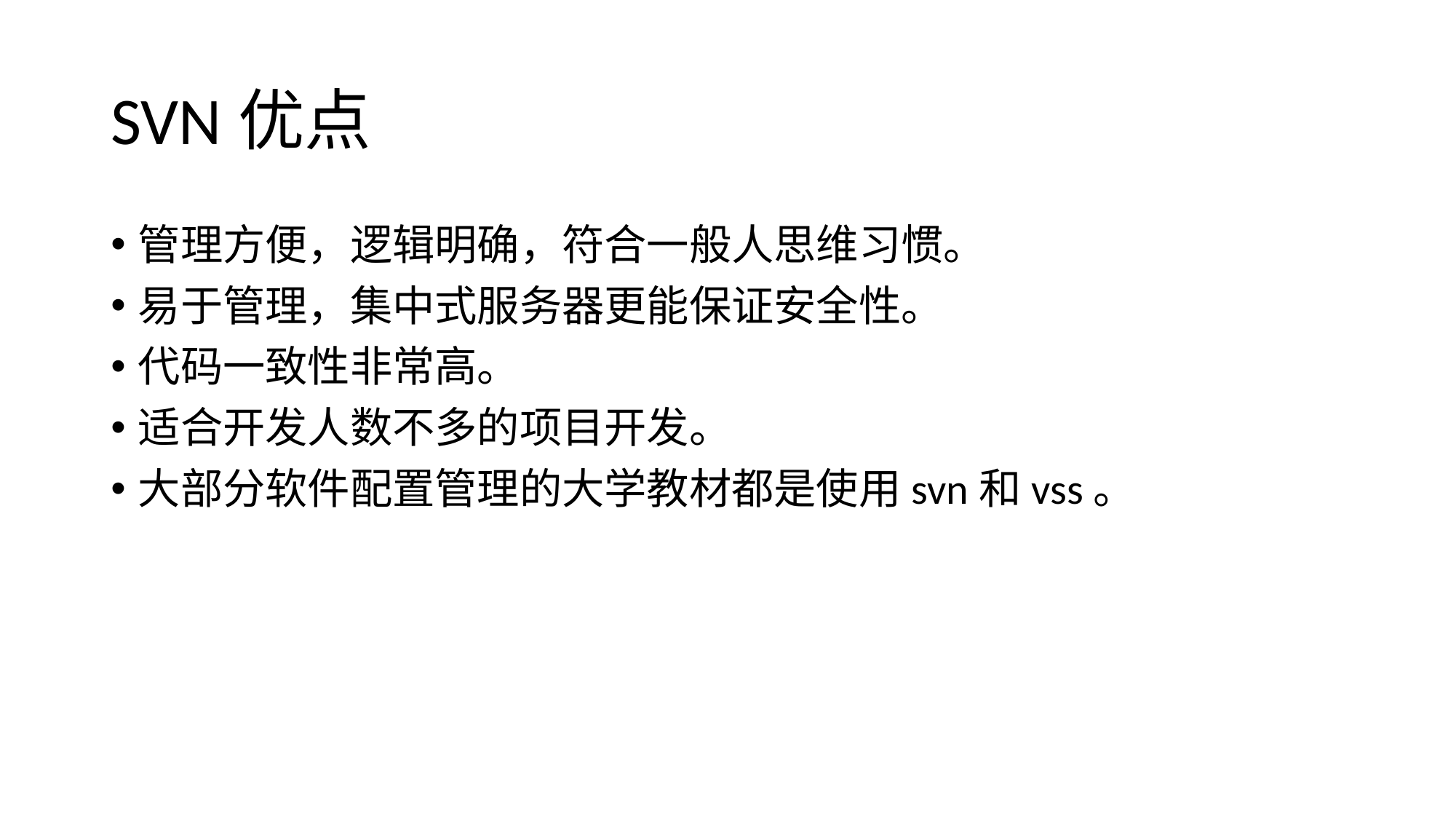

# SVN优点
管理方便，逻辑明确，符合一般人思维习惯。
易于管理，集中式服务器更能保证安全性。
代码一致性非常高。
适合开发人数不多的项目开发。
大部分软件配置管理的大学教材都是使用svn和vss。